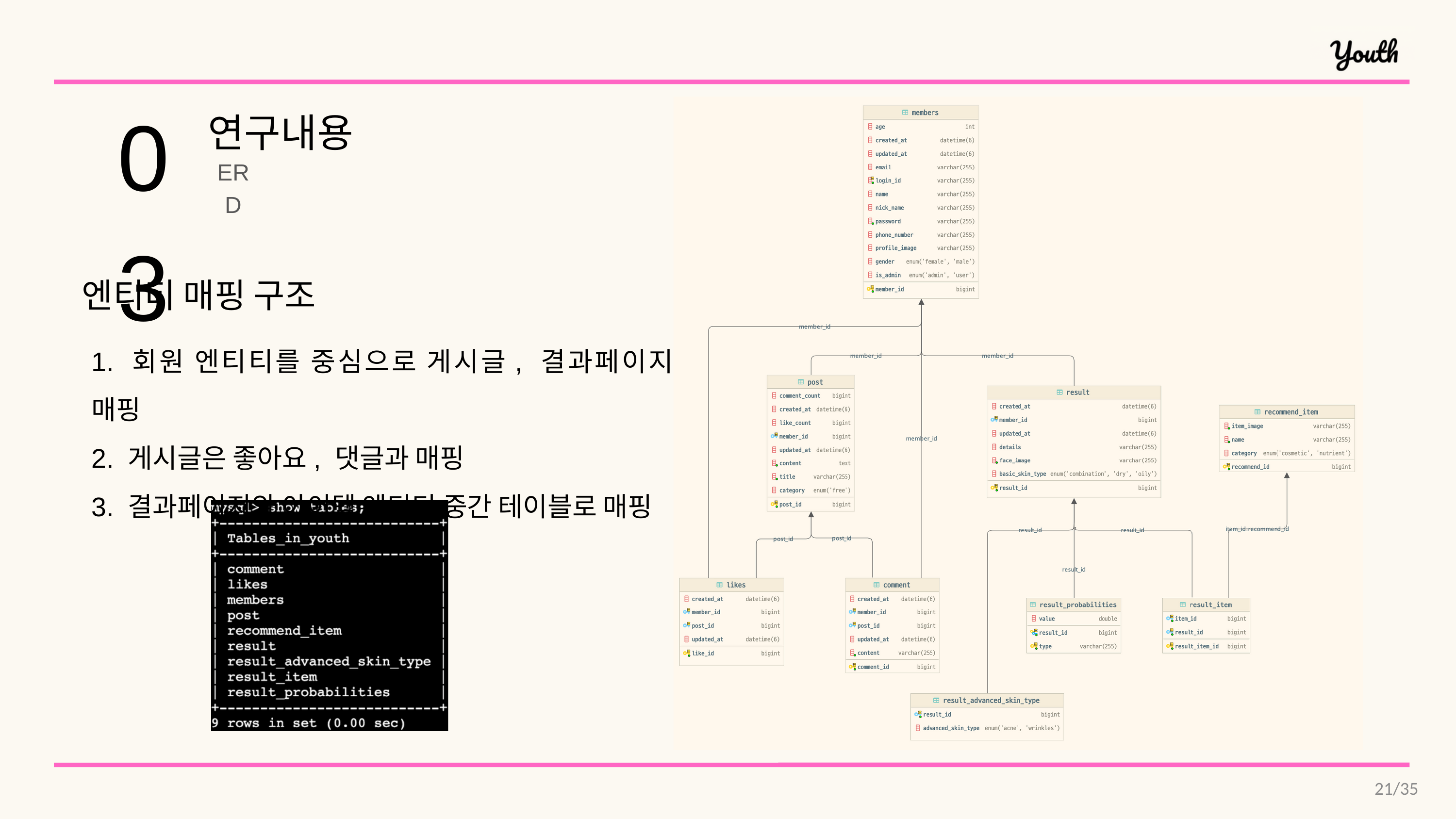

03

연구내용
ERD
엔티티 매핑 구조
1. 회원 엔티티를 중심으로 게시글, 결과페이지 매핑
2. 게시글은 좋아요, 댓글과 매핑
3. 결과페이지와 아이템 엔티티 중간 테이블로 매핑

21/35